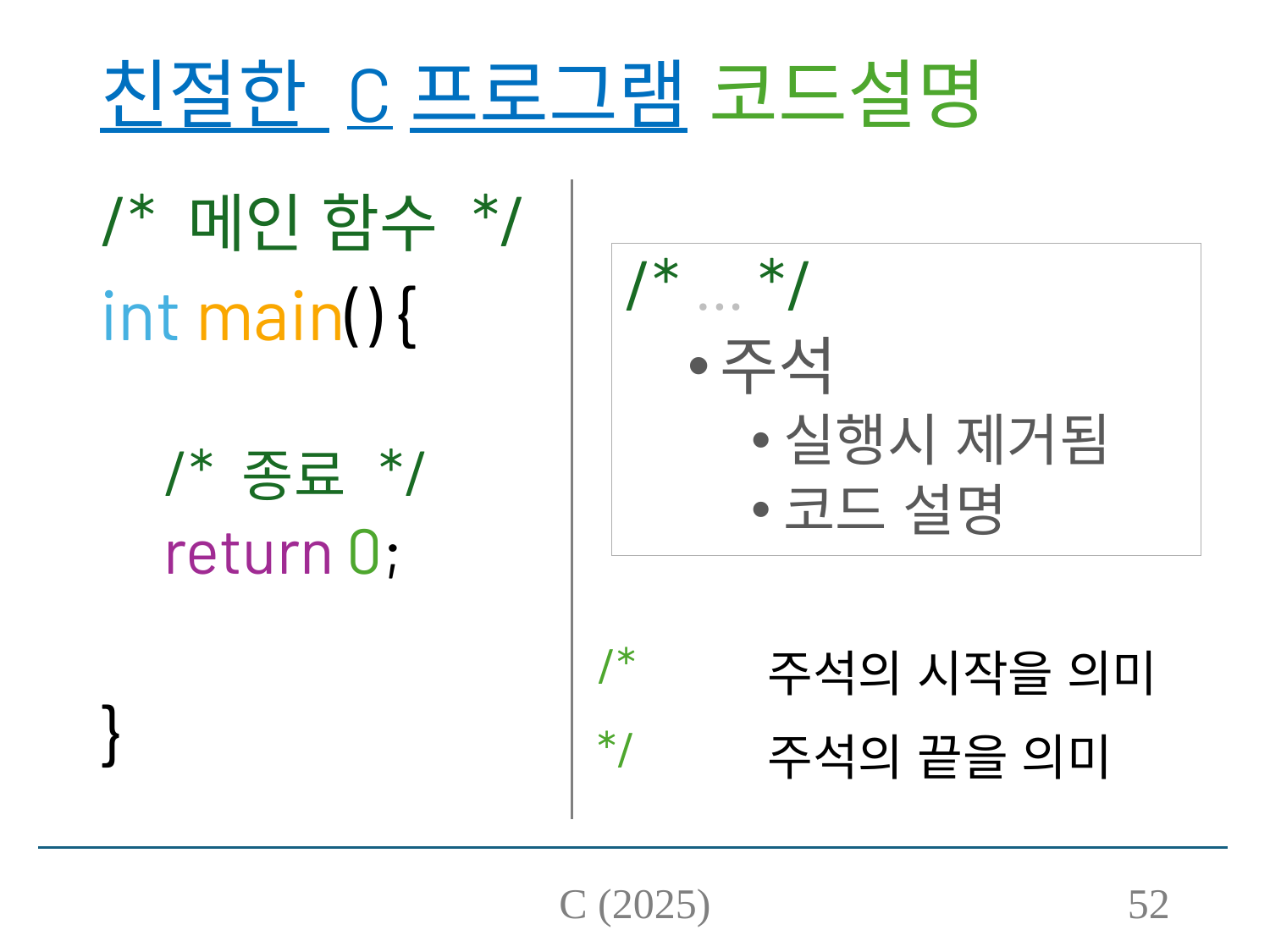

# 친절한 C프로그램 코드설명
/* 메인 함수 */
int main() {

/* 종료 */
return 0;

}
/* … */
주석
실행시 제거됨
코드 설명
| /\* | 주석의 시작을 의미 |
| --- | --- |
| \*/ | 주석의 끝을 의미 |
C (2025)
52